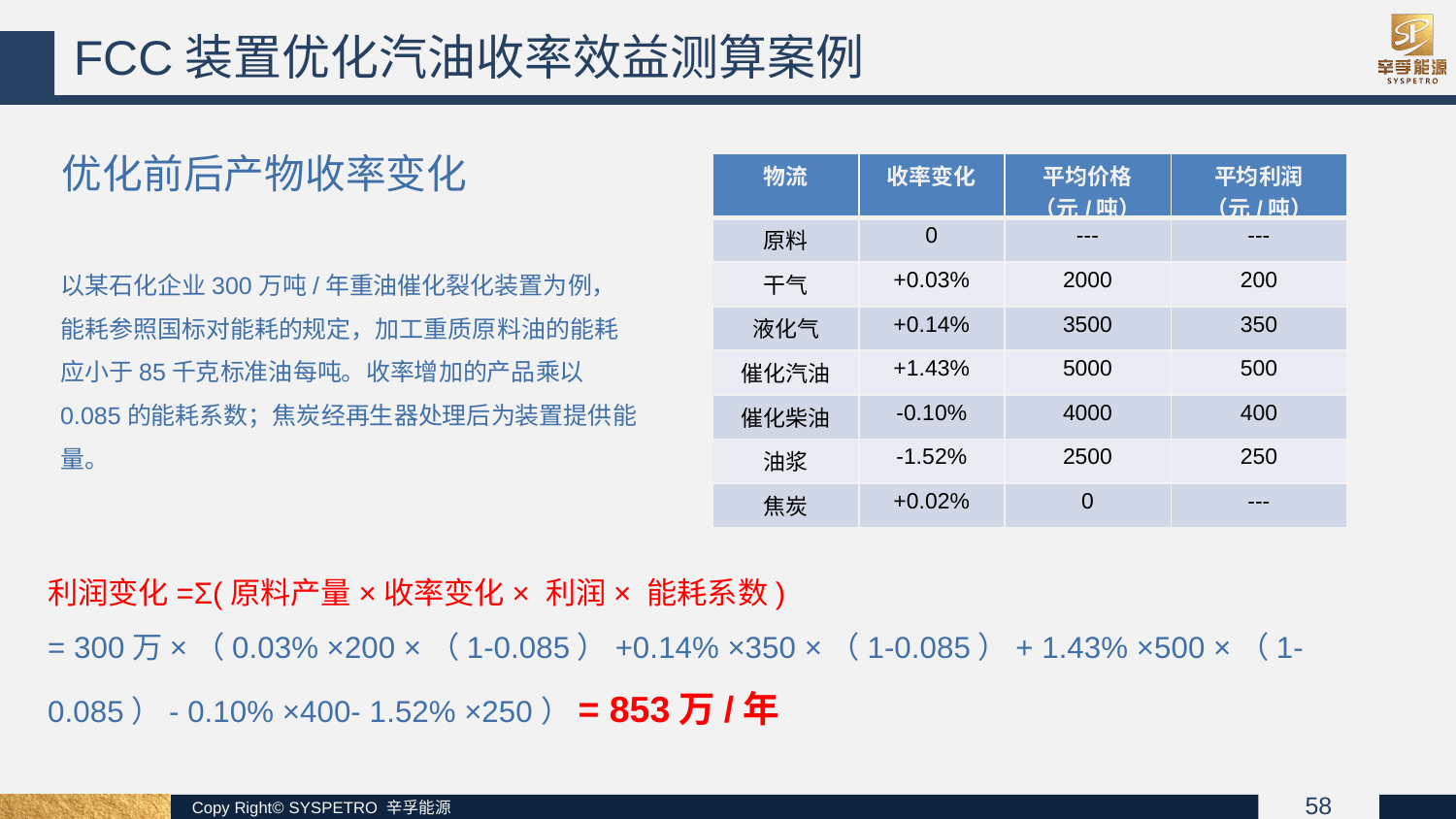

FCC装置优化汽油收率效益测算案例
优化前后产物收率变化
| 物流 | 收率变化 | 平均价格 （元/吨） | 平均利润 （元/吨） |
| --- | --- | --- | --- |
| 原料 | 0 | --- | --- |
| 干气 | +0.03% | 2000 | 200 |
| 液化气 | +0.14% | 3500 | 350 |
| 催化汽油 | +1.43% | 5000 | 500 |
| 催化柴油 | -0.10% | 4000 | 400 |
| 油浆 | -1.52% | 2500 | 250 |
| 焦炭 | +0.02% | 0 | --- |
以某石化企业300万吨/年重油催化裂化装置为例，能耗参照国标对能耗的规定，加工重质原料油的能耗应小于85千克标准油每吨。收率增加的产品乘以0.085的能耗系数；焦炭经再生器处理后为装置提供能量。
利润变化=Σ(原料产量×收率变化× 利润× 能耗系数)
= 300万×（0.03% ×200 ×（1-0.085）+0.14% ×350 ×（1-0.085）+ 1.43% ×500 ×（1-0.085）- 0.10% ×400- 1.52% ×250）= 853万/年